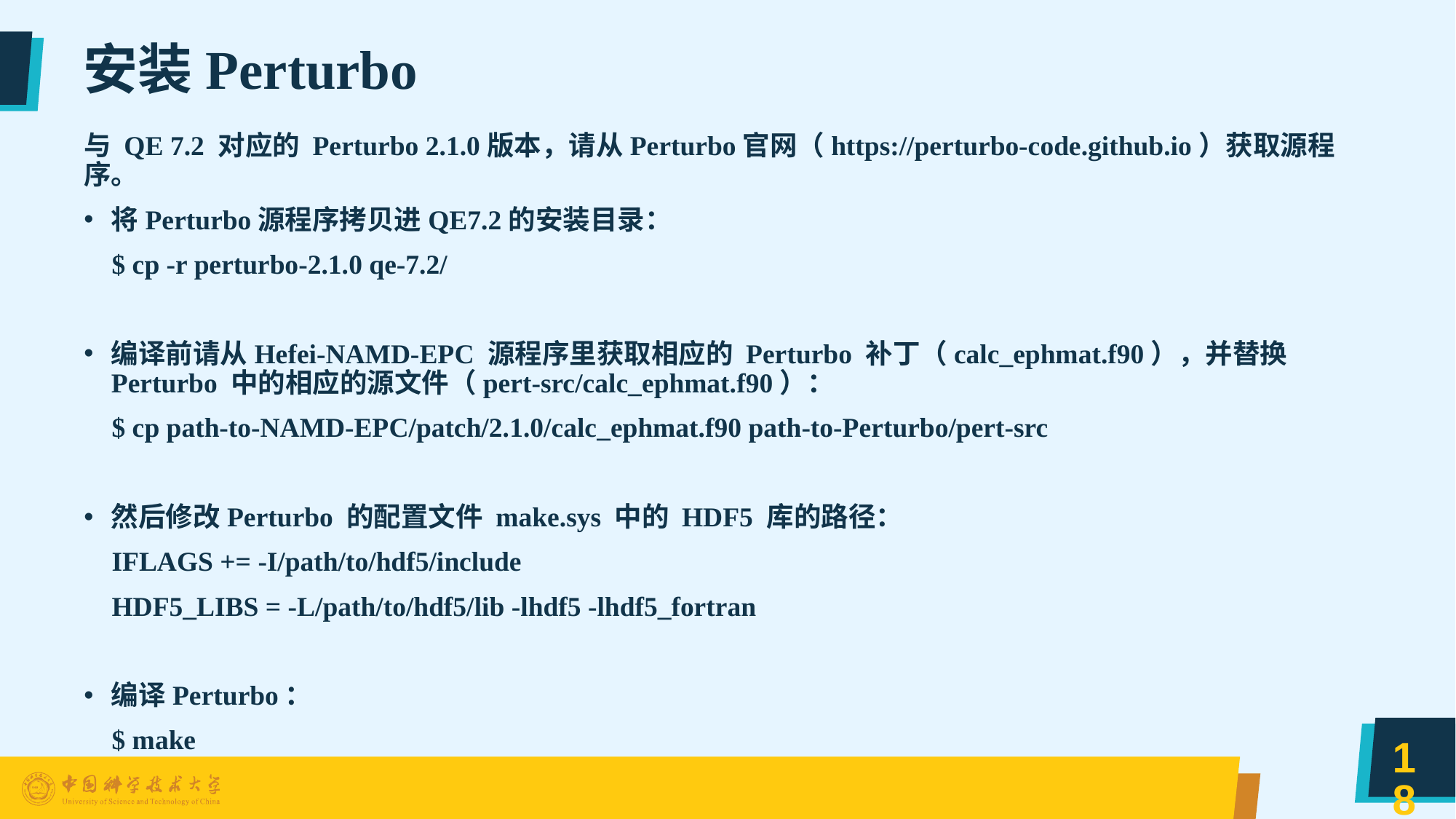

# 安装Perturbo
与 QE 7.2 对应的 Perturbo 2.1.0版本，请从Perturbo官网（https://perturbo-code.github.io）获取源程序。
将Perturbo源程序拷贝进QE7.2的安装目录：
    $ cp -r perturbo-2.1.0 qe-7.2/

编译前请从Hefei-NAMD-EPC 源程序里获取相应的 Perturbo 补丁（calc_ephmat.f90），并替换 Perturbo 中的相应的源文件（pert-src/calc_ephmat.f90）：
    $ cp path-to-NAMD-EPC/patch/2.1.0/calc_ephmat.f90 path-to-Perturbo/pert-src

然后修改Perturbo 的配置文件 make.sys 中的 HDF5 库的路径：
    IFLAGS += -I/path/to/hdf5/include
    HDF5_LIBS = -L/path/to/hdf5/lib -lhdf5 -lhdf5_fortran

编译Perturbo：
    $ make
18